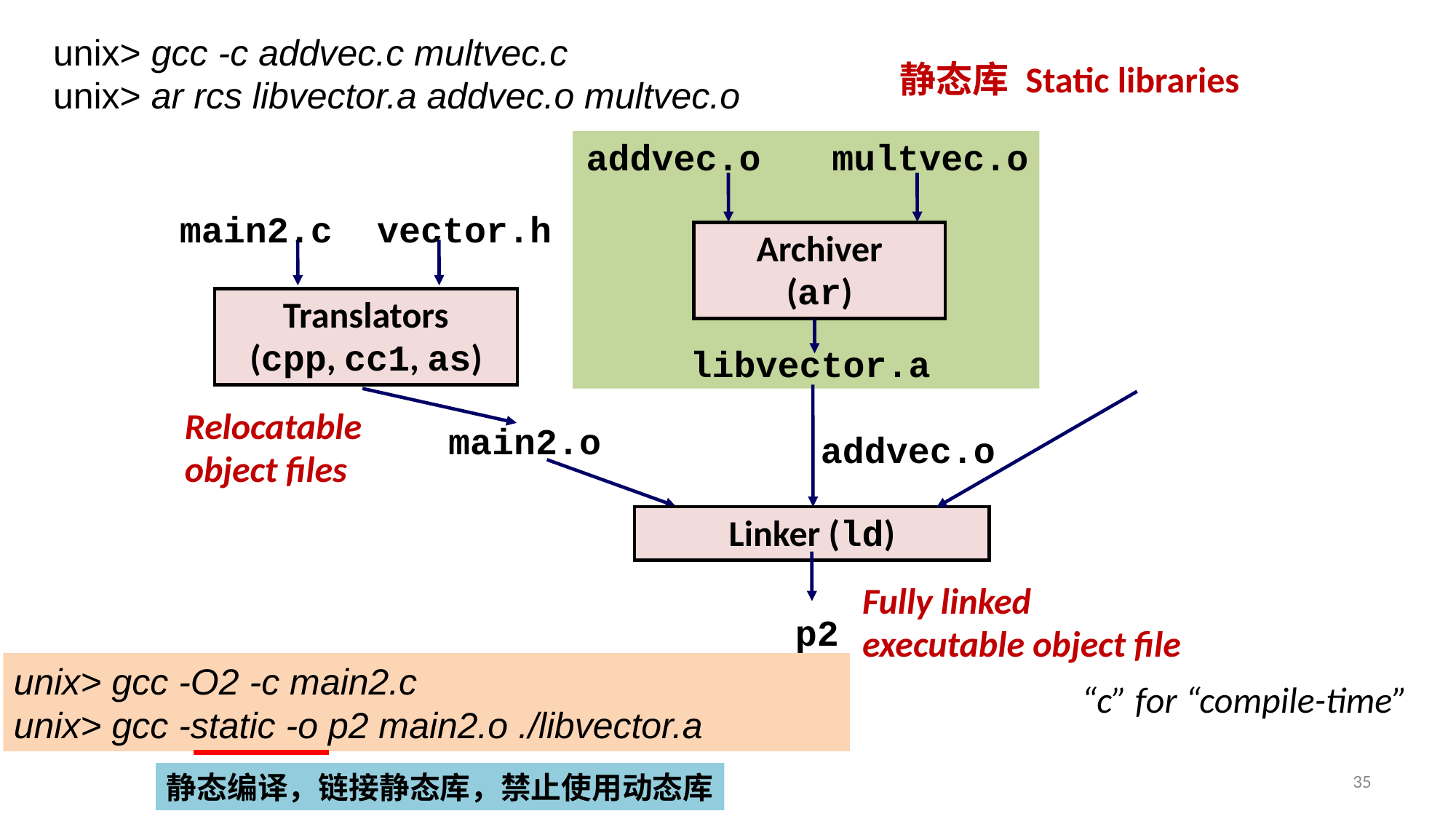

unix> gcc -c addvec.c multvec.c
unix> ar rcs libvector.a addvec.o multvec.o
静态库 Static libraries

multvec.o
addvec.o

main2.c
vector.h
Archiver
(ar)

Translators
(cpp, cc1, as)

libvector.a

Relocatable
object files
main2.o
addvec.o

Linker (ld)

Fully linked
executable object file
p2
unix> gcc -O2 -c main2.c
unix> gcc -static -o p2 main2.o ./libvector.a
“c” for “compile-time”
35
静态编译，链接静态库，禁止使用动态库